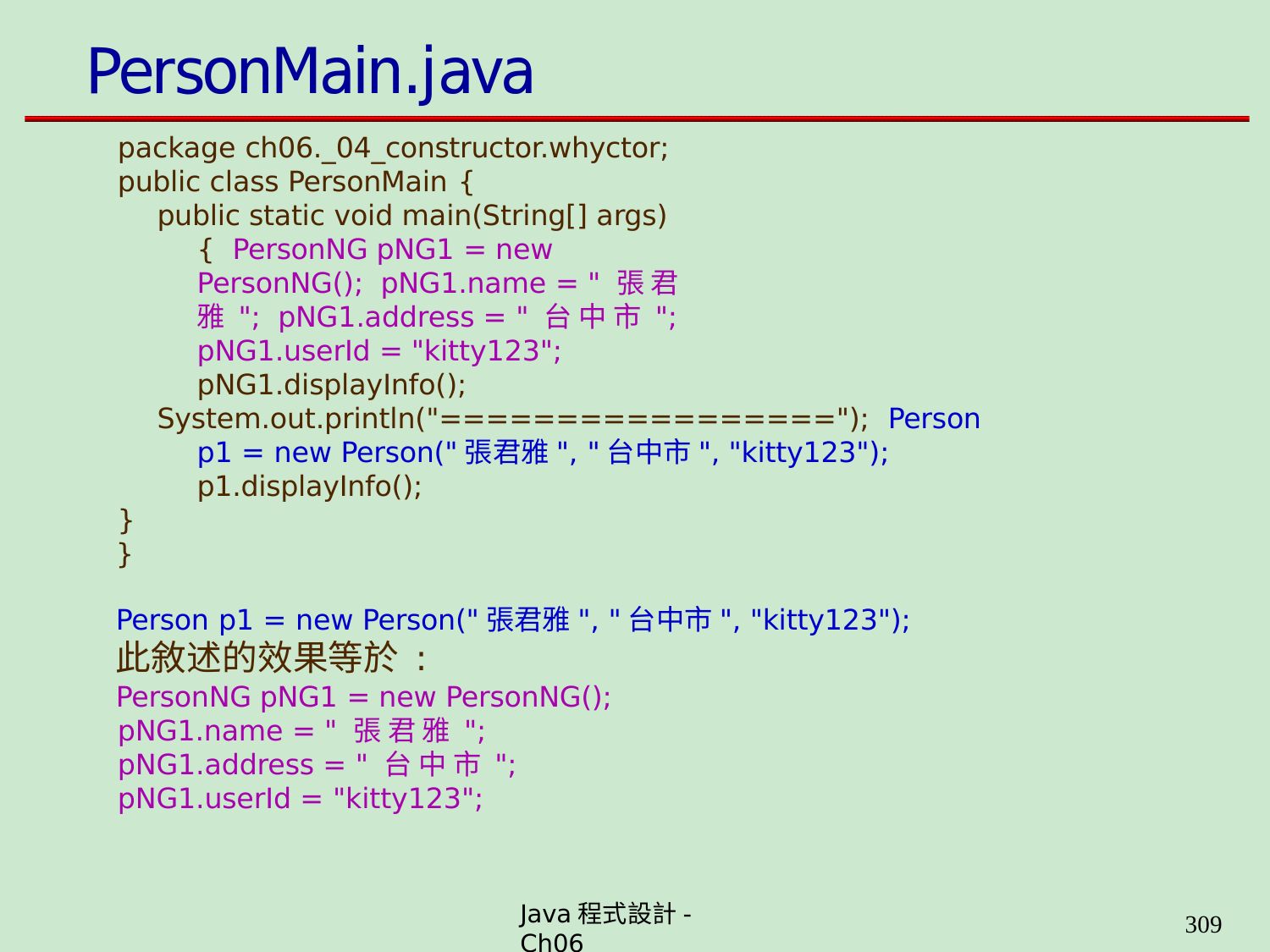

# PersonMain.java
package ch06._04_constructor.whyctor;
public class PersonMain {
public static void main(String[] args) {  PersonNG pNG1 = new PersonNG();  pNG1.name = " 張 君 雅 ";  pNG1.address = " 台 中 市 ";  pNG1.userId = "kitty123";  pNG1.displayInfo();
System.out.println("=================");  Person p1 = new Person("張君雅", "台中市", "kitty123");  p1.displayInfo();
}
}

Person p1 = new Person("張君雅", "台中市", "kitty123");
此敘述的效果等於 :
PersonNG pNG1 = new PersonNG();  pNG1.name = " 張 君 雅 ";  pNG1.address = " 台 中 市 ";  pNG1.userId = "kitty123";
Java程式設計-Ch06
309